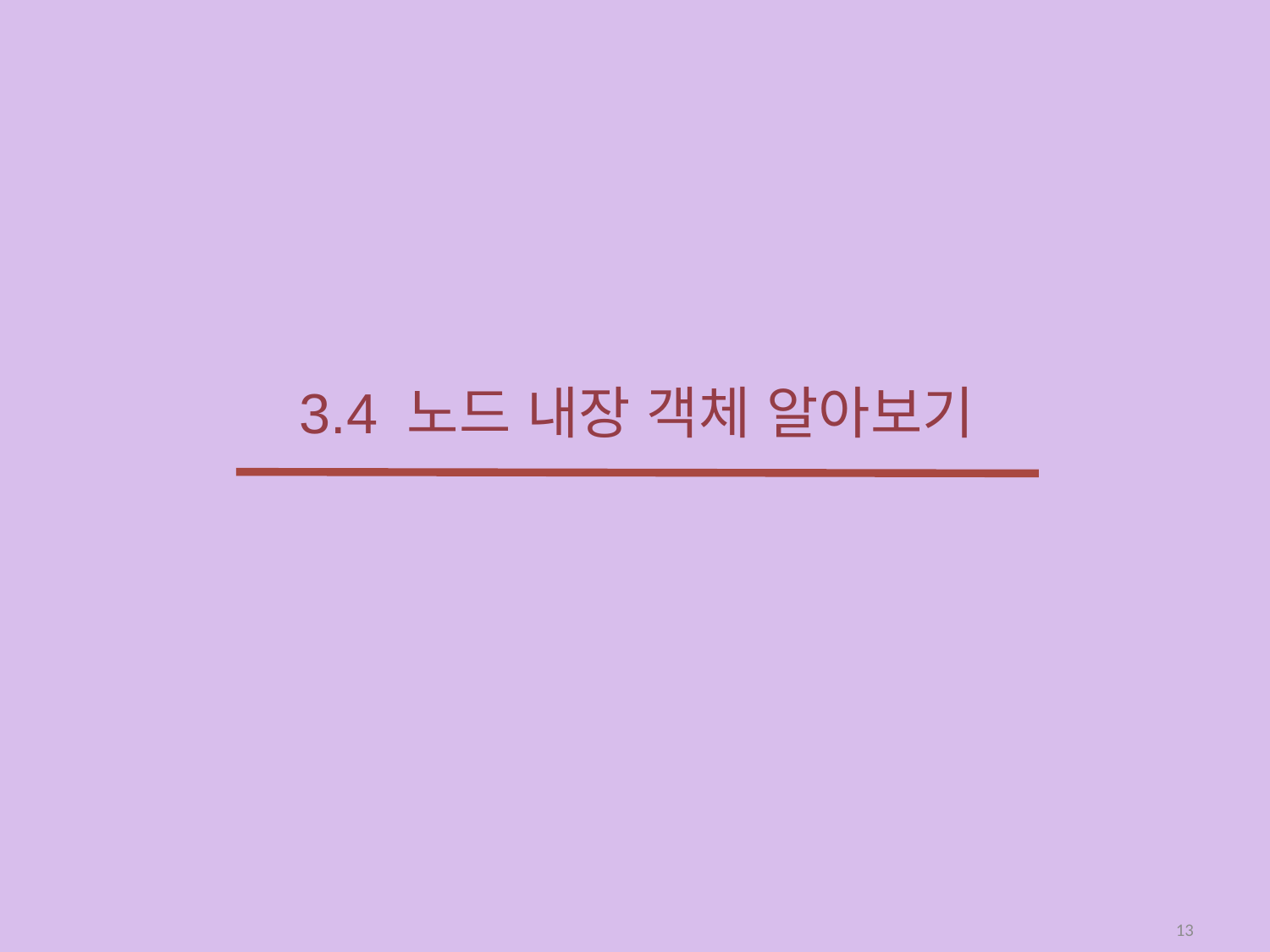

# 3.4 노드 내장 객체 알아보기
13